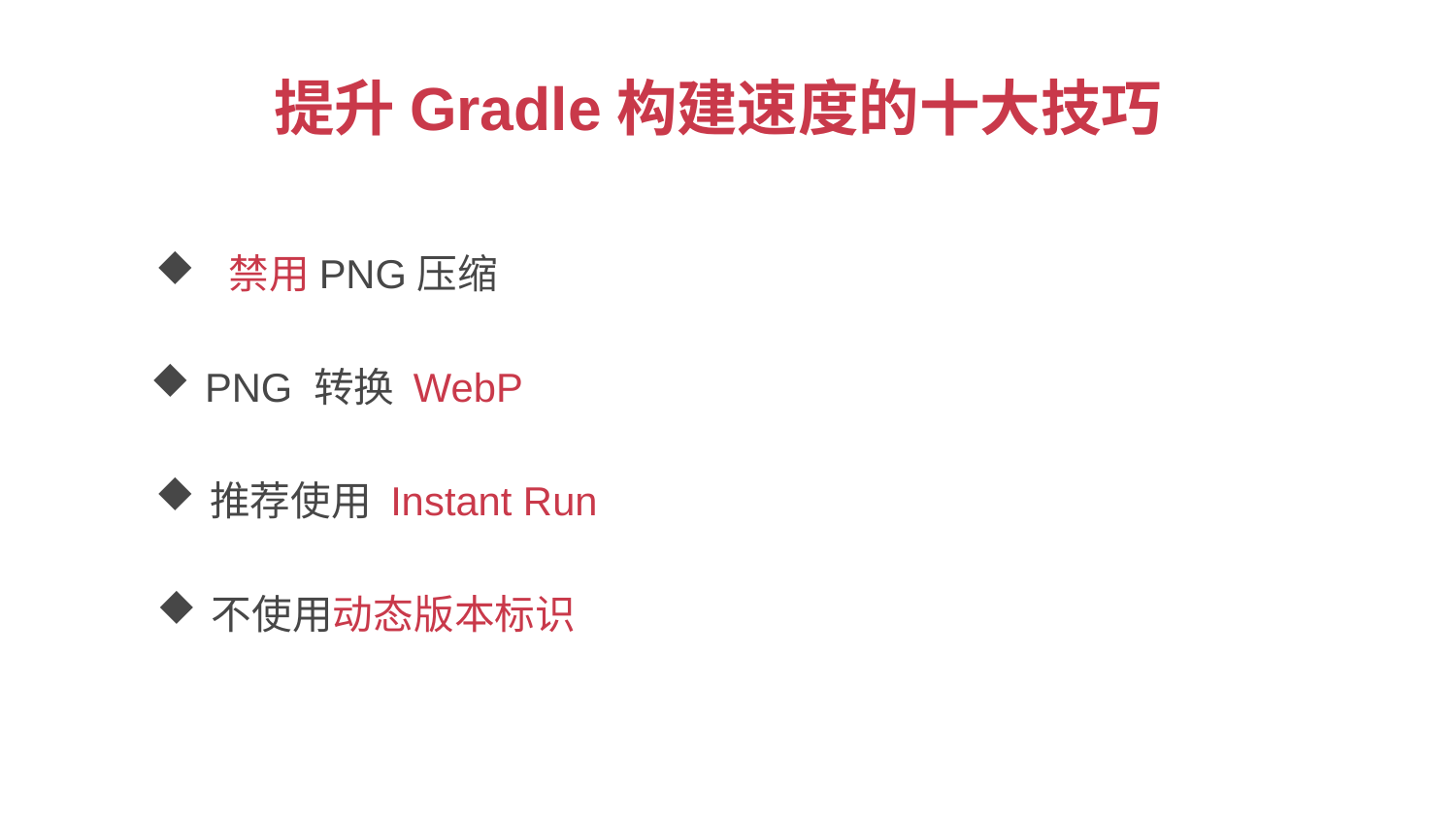

提升Gradle构建速度的十大技巧
 禁用PNG压缩
PNG 转换 WebP
推荐使用 Instant Run
不使用动态版本标识